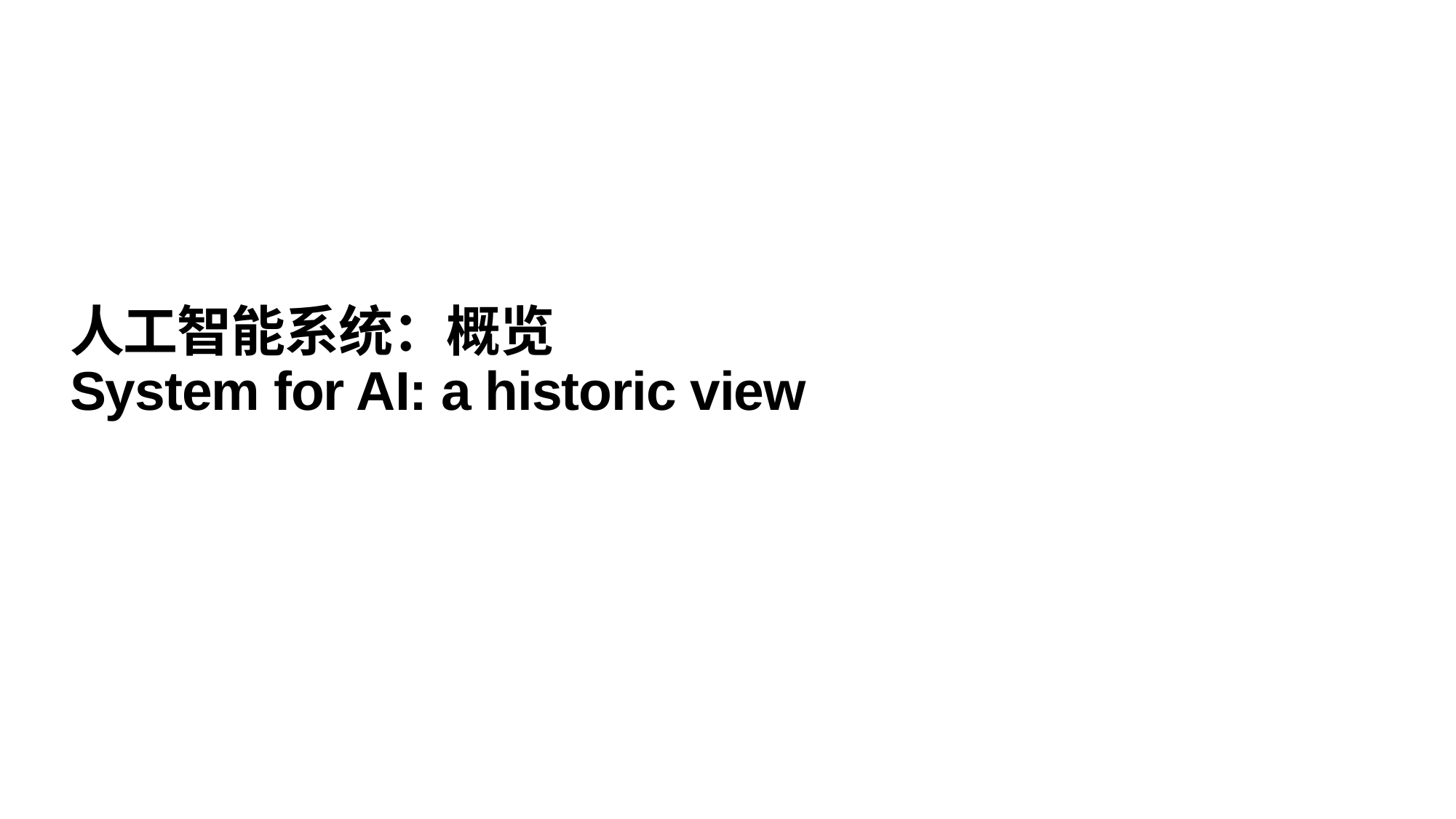

# 人工智能系统：概览 System for AI: a historic view